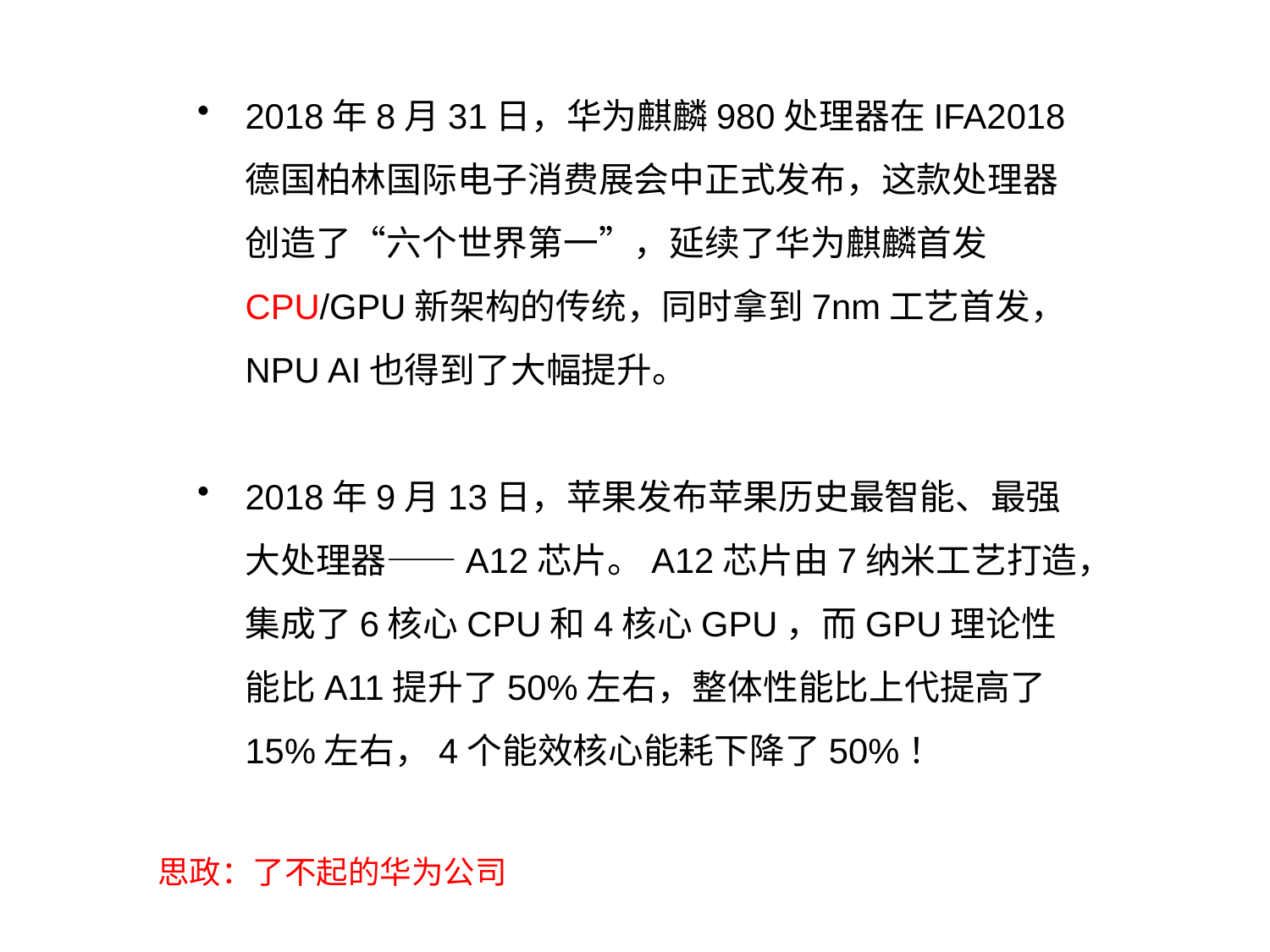

2018年8月31日，华为麒麟980处理器在IFA2018德国柏林国际电子消费展会中正式发布，这款处理器创造了“六个世界第一”，延续了华为麒麟首发CPU/GPU新架构的传统，同时拿到7nm工艺首发，NPU AI也得到了大幅提升。

2018年9月13日，苹果发布苹果历史最智能、最强大处理器——A12芯片。A12芯片由7纳米工艺打造，集成了6核心CPU和4核心GPU，而GPU理论性能比A11提升了50%左右，整体性能比上代提高了15%左右，4个能效核心能耗下降了50%！
思政：了不起的华为公司